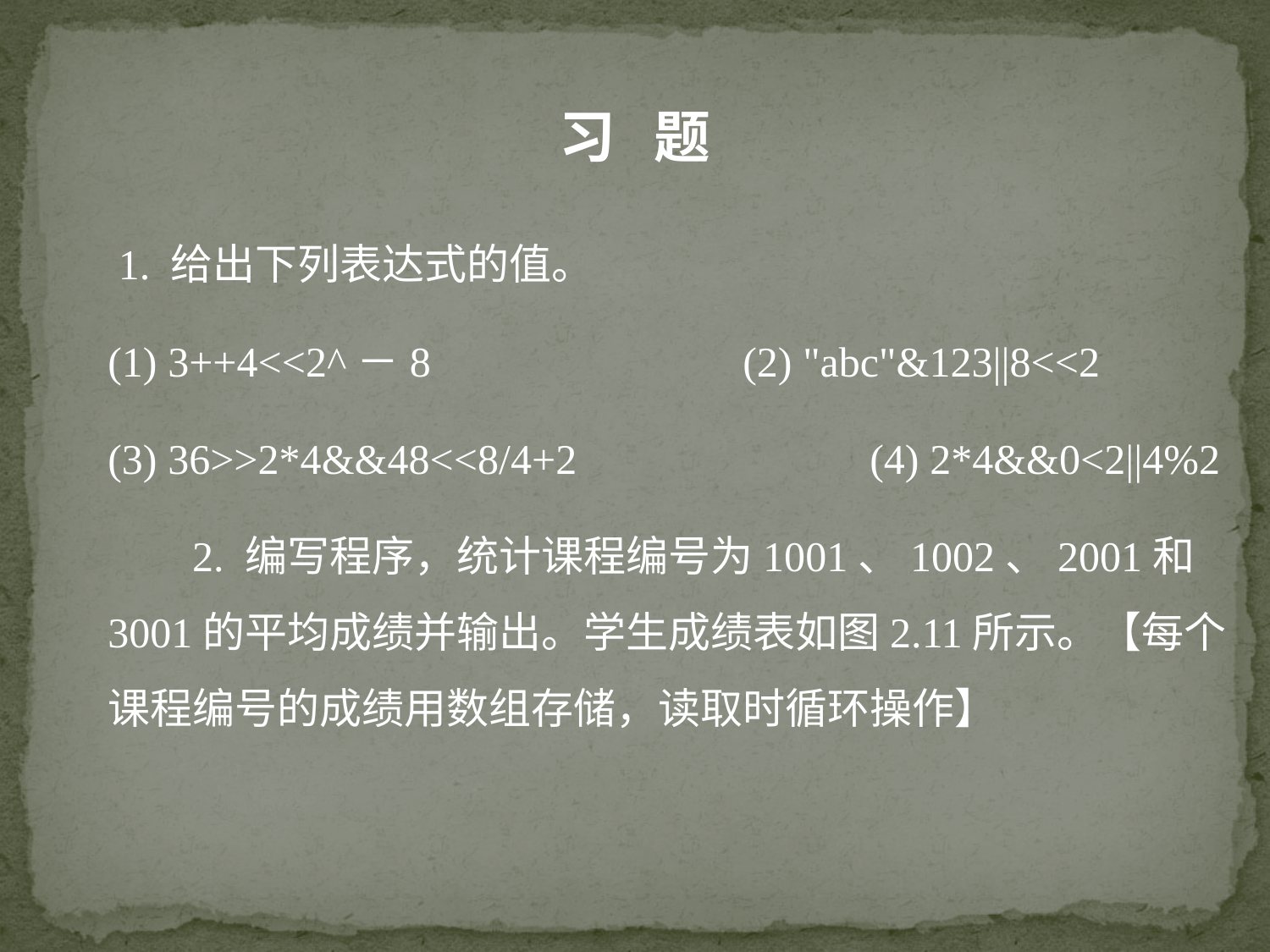

习   题
       1. 给出下列表达式的值。
(1) 3++4<<2^－8                		(2) "abc"&123||8<<2
(3) 36>>2*4&&48<<8/4+2     		(4) 2*4&&0<2||4%2
        2. 编写程序，统计课程编号为1001、1002、2001和3001的平均成绩并输出。学生成绩表如图2.11所示。【每个课程编号的成绩用数组存储，读取时循环操作】